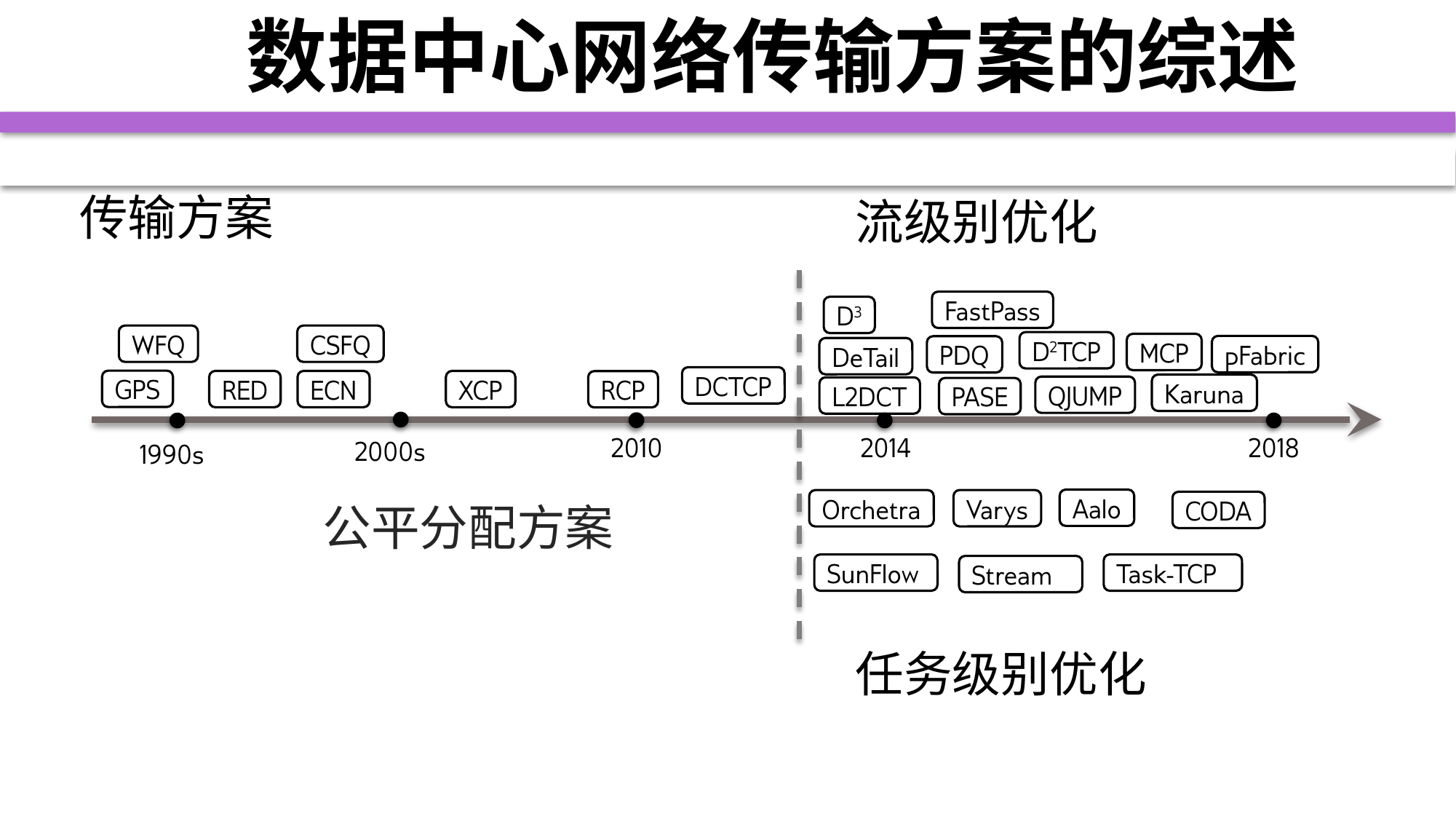

# 数据中心网络传输方案的综述
传输方案
流级别优化
FastPass
D3
CSFQ
WFQ
D2TCP
MCP
pFabric
PDQ
DeTail
DCTCP
GPS
ECN
XCP
RED
RCP
Karuna
QJUMP
L2DCT
PASE

2010
2014
2018
2000s
1990s
Aalo
Varys
Orchetra
公平分配方案
CODA
SunFlow
Task-TCP
Stream
任务级别优化